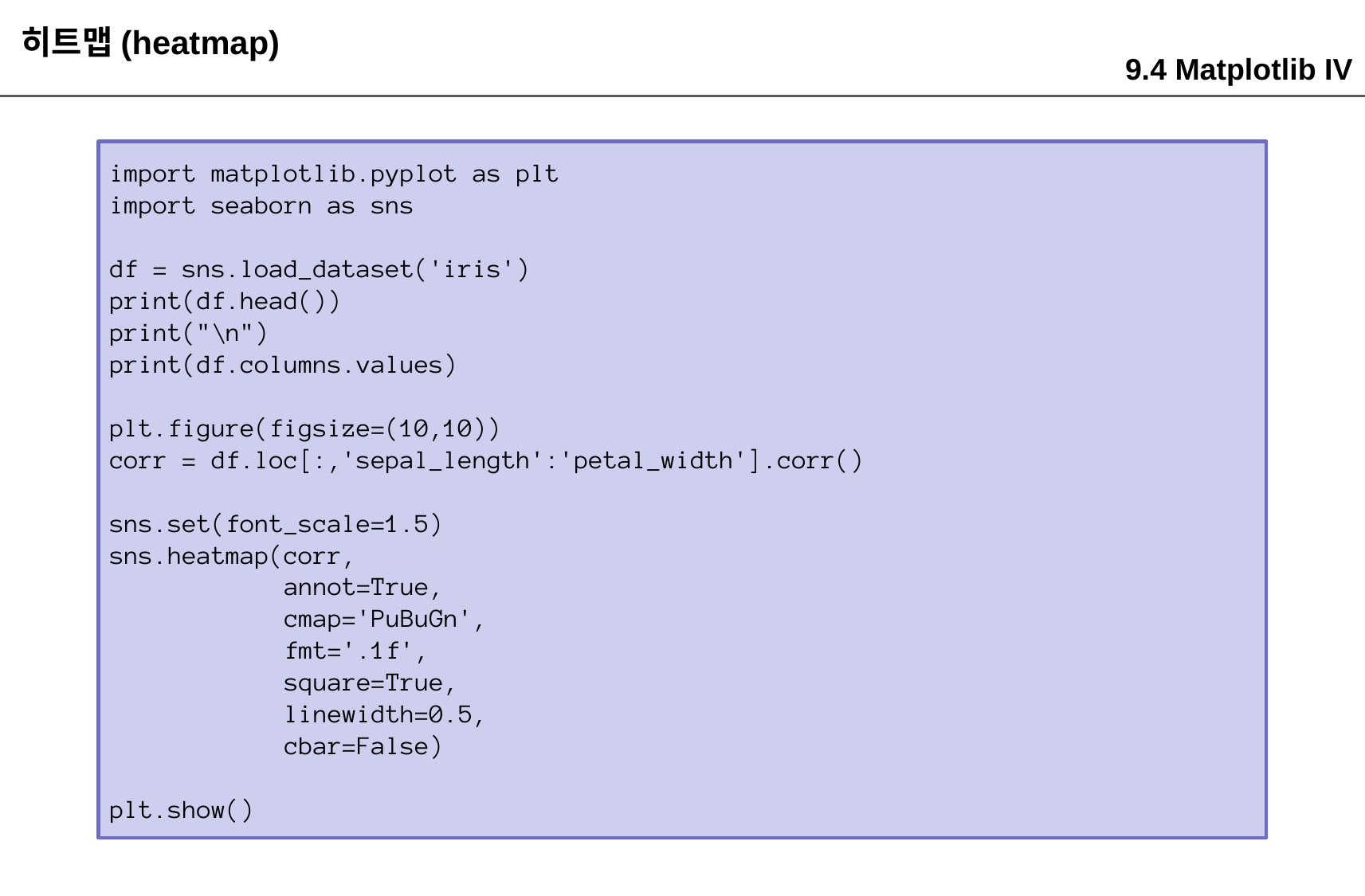

히트맵(heatmap)
9.4 Matplotlib IV
import matplotlib.pyplot as plt
import seaborn as sns

df = sns.load_dataset('iris')
print(df.head())
print("\n")
print(df.columns.values)

plt.figure(figsize=(10,10))
corr = df.loc[:,'sepal_length':'petal_width'].corr()

sns.set(font_scale=1.5)
sns.heatmap(corr,
            annot=True,
            cmap='PuBuGn',
            fmt='.1f',
            square=True,
            linewidth=0.5,
            cbar=False)

plt.show()